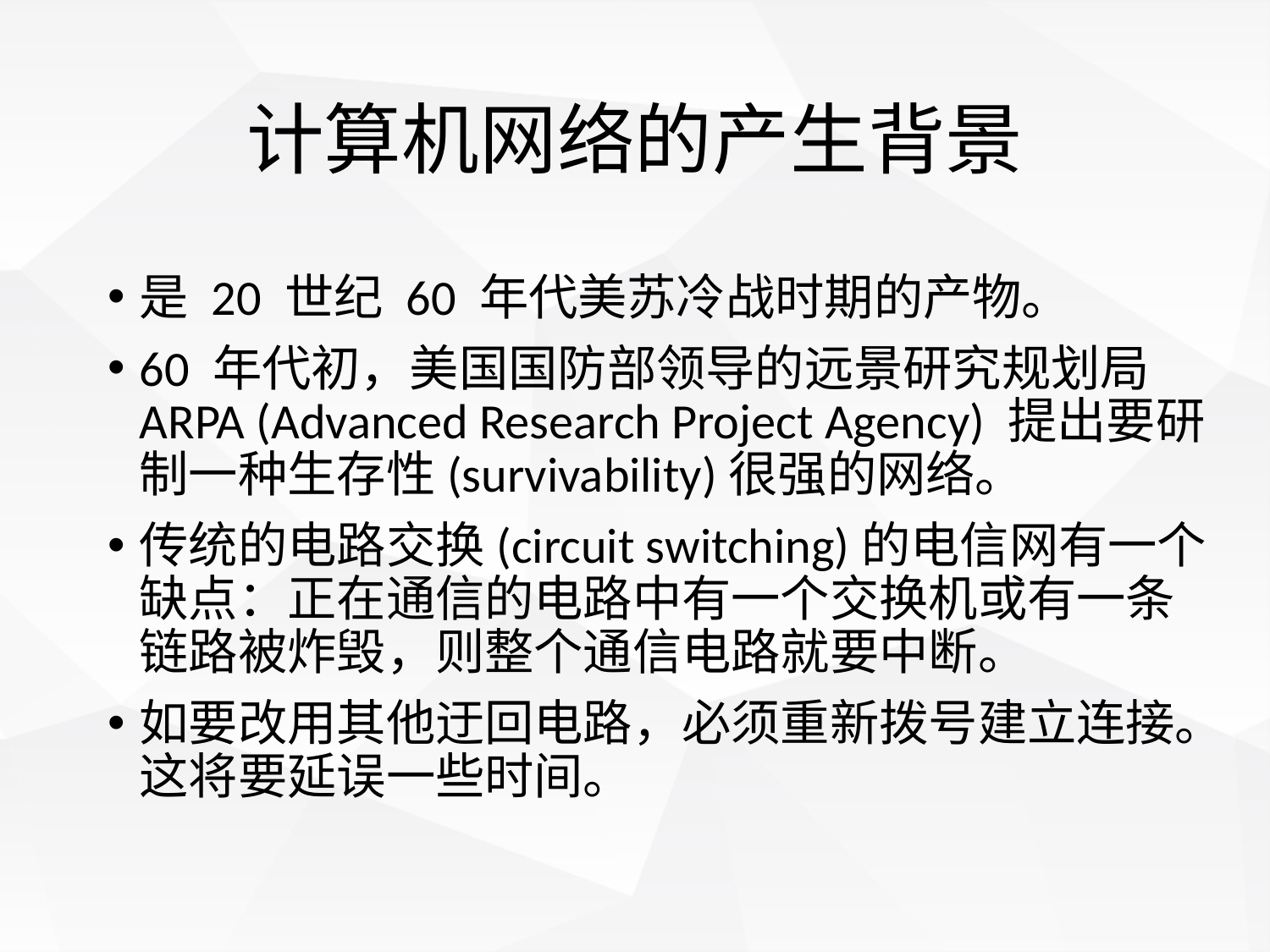

# 计算机网络的产生背景
是 20 世纪 60 年代美苏冷战时期的产物。
60 年代初，美国国防部领导的远景研究规划局ARPA (Advanced Research Project Agency) 提出要研制一种生存性(survivability)很强的网络。
传统的电路交换(circuit switching)的电信网有一个缺点：正在通信的电路中有一个交换机或有一条链路被炸毁，则整个通信电路就要中断。
如要改用其他迂回电路，必须重新拨号建立连接。这将要延误一些时间。